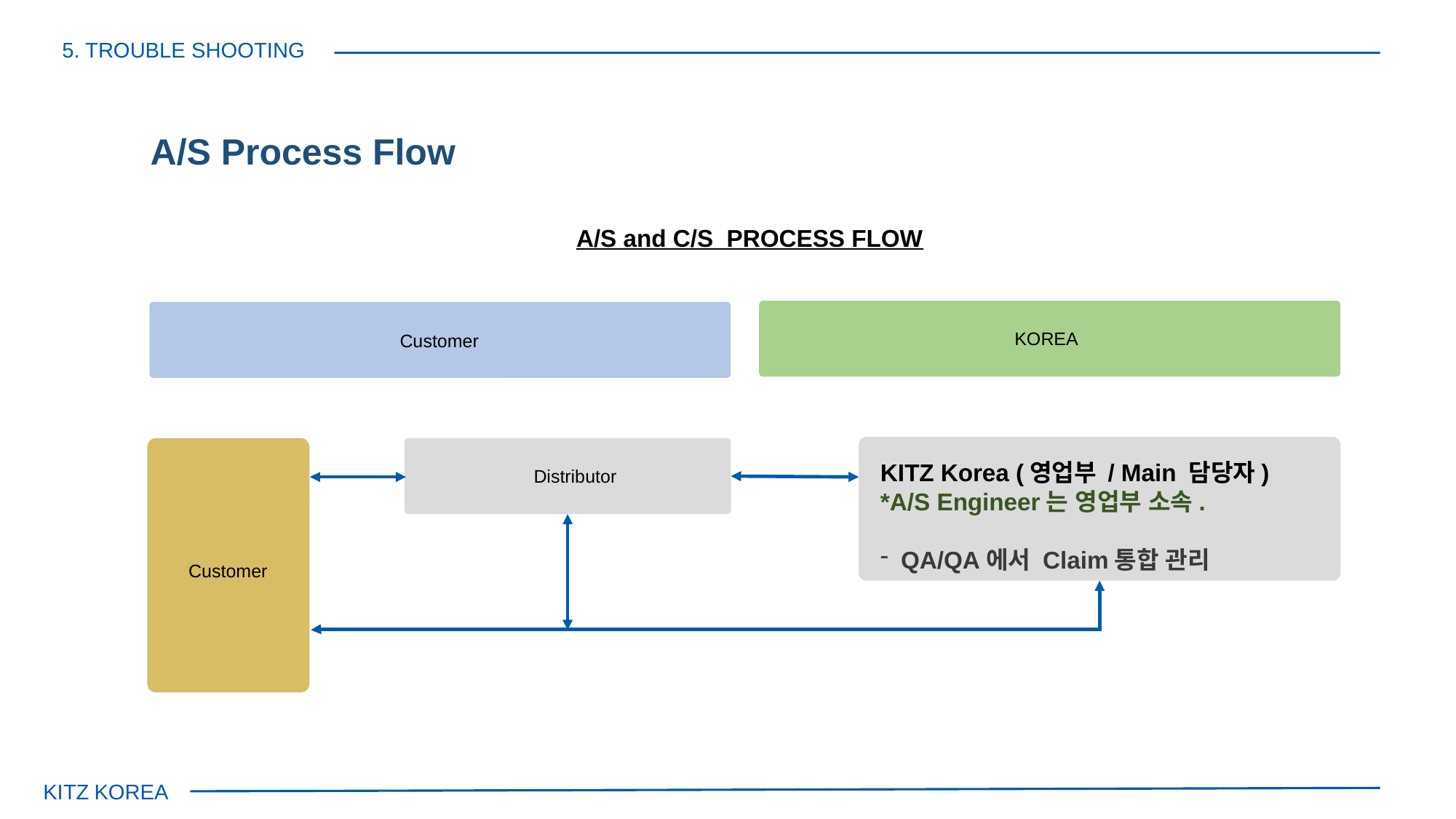

5. TROUBLE SHOOTING
A/S Process Flow
A/S and C/S  PROCESS FLOW

KOREA

Customer

KITZ Korea (영업부 / Main 담당자)
*A/S Engineer는 영업부 소속.

QA/QA에서 Claim통합 관리

Customer

Distributor